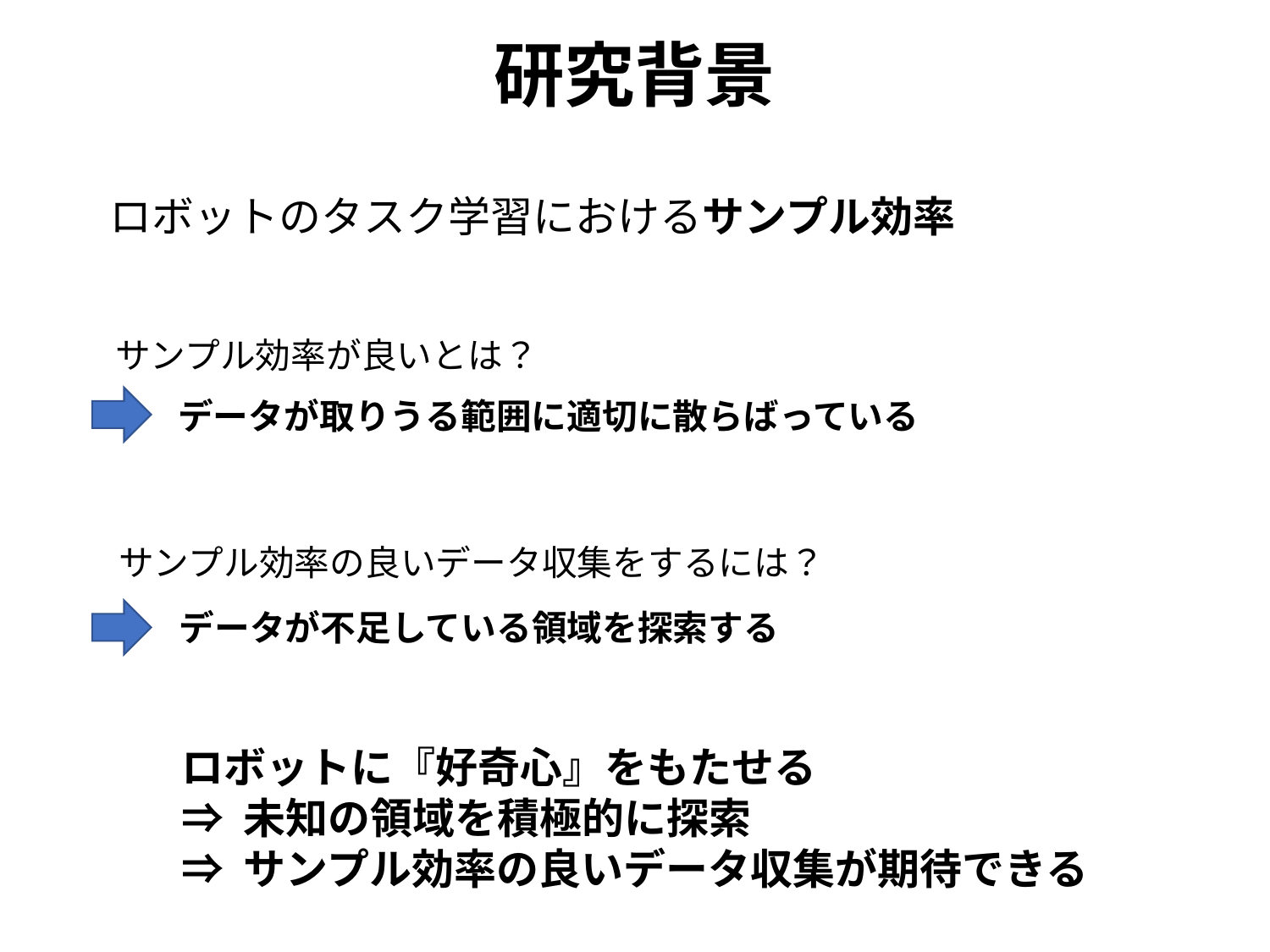

研究背景
ロボットのタスク学習におけるサンプル効率
サンプル効率が良いとは？

データが取りうる範囲に適切に散らばっている
サンプル効率の良いデータ収集をするには？
データが不足している領域を探索する

ロボットに『好奇心』をもたせる
⇒ 未知の領域を積極的に探索
⇒ サンプル効率の良いデータ収集が期待できる